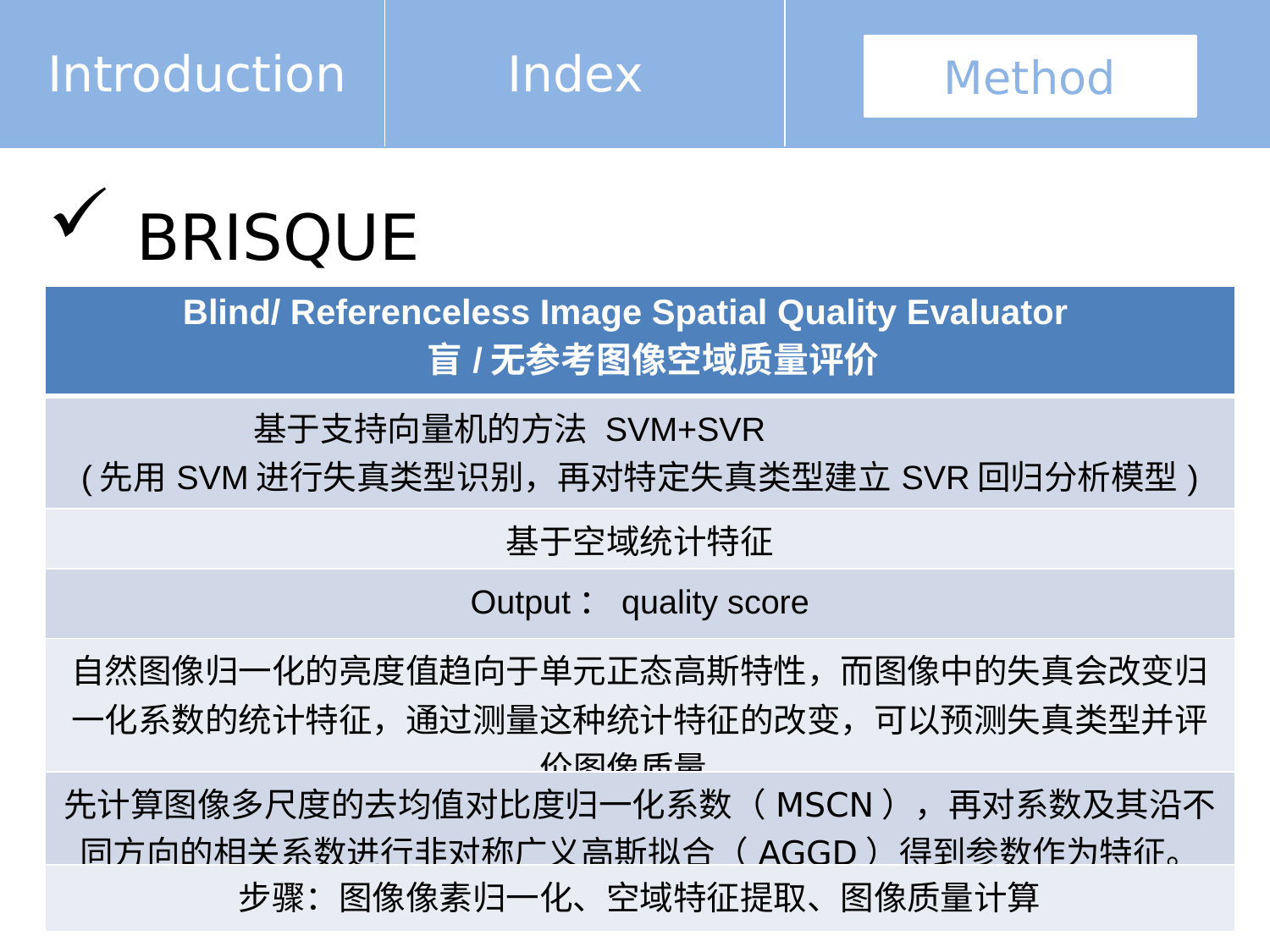

Introduction
Index
Method
 BRISQUE
| Blind/ Referenceless Image Spatial Quality Evaluator 盲/无参考图像空域质量评价 |
| --- |
| 基于支持向量机的方法 SVM+SVR (先用SVM进行失真类型识别，再对特定失真类型建立SVR回归分析模型) |
| 基于空域统计特征 |
| Output：quality score |
| 自然图像归一化的亮度值趋向于单元正态高斯特性，而图像中的失真会改变归一化系数的统计特征，通过测量这种统计特征的改变，可以预测失真类型并评价图像质量。 |
| 先计算图像多尺度的去均值对比度归一化系数（MSCN），再对系数及其沿不同方向的相关系数进行非对称广义高斯拟合（AGGD）得到参数作为特征。 |
| 步骤：图像像素归一化、空域特征提取、图像质量计算 |
27